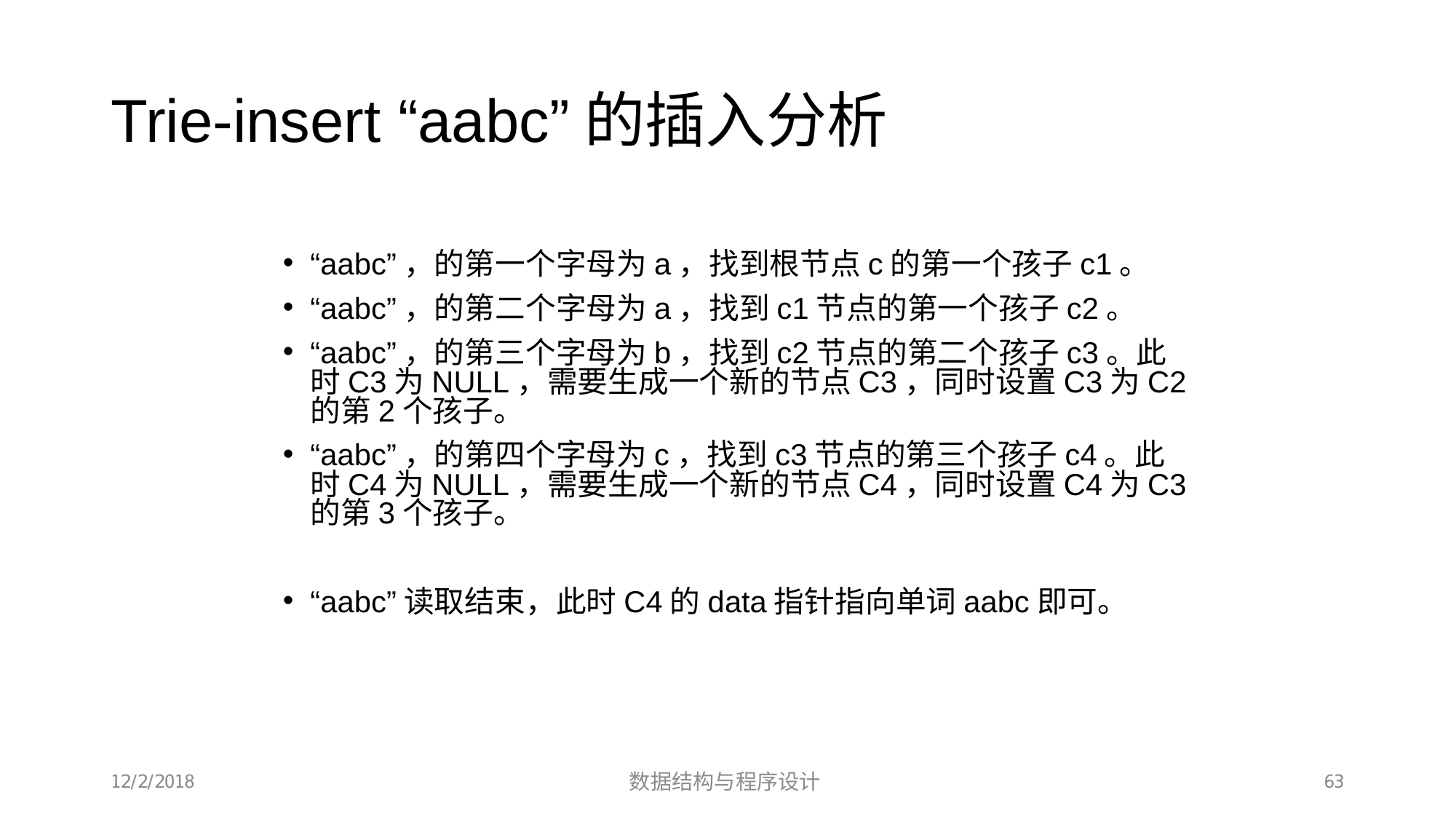

# Trie-insert “aabc”的插入分析
“aabc”，的第一个字母为a，找到根节点c的第一个孩子c1。
“aabc”，的第二个字母为a，找到c1节点的第一个孩子c2。
“aabc”，的第三个字母为b，找到c2节点的第二个孩子c3。此时C3为NULL，需要生成一个新的节点C3，同时设置C3为C2的第2个孩子。
“aabc”，的第四个字母为c，找到c3节点的第三个孩子c4。此时C4为NULL，需要生成一个新的节点C4，同时设置C4为C3的第3个孩子。

“aabc”读取结束，此时C4的data指针指向单词aabc即可。
12/2/2018
数据结构与程序设计
63